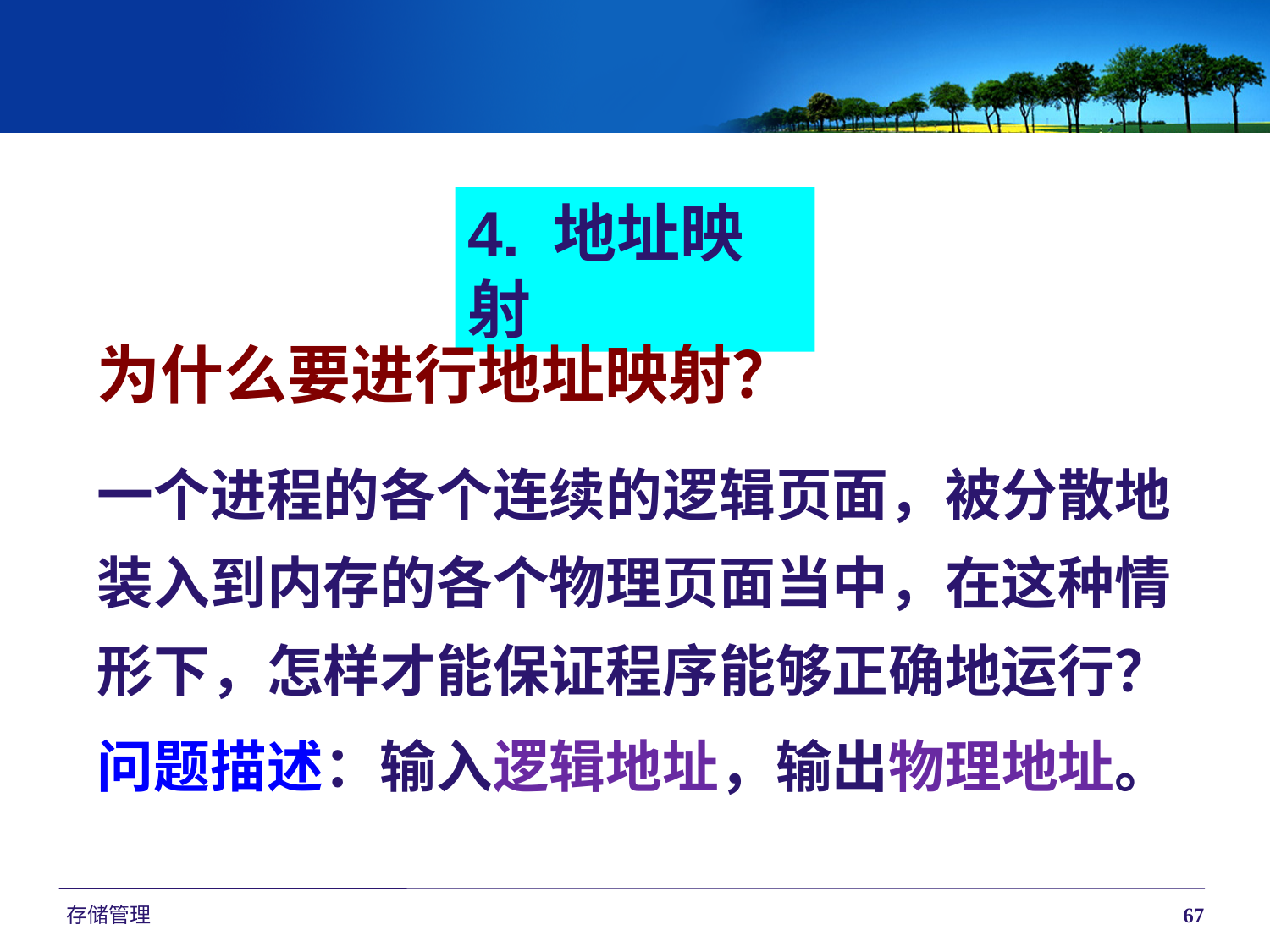

4. 地址映射
为什么要进行地址映射？
一个进程的各个连续的逻辑页面，被分散地
装入到内存的各个物理页面当中，在这种情
形下，怎样才能保证程序能够正确地运行？
问题描述：输入逻辑地址，输出物理地址。
存储管理
67